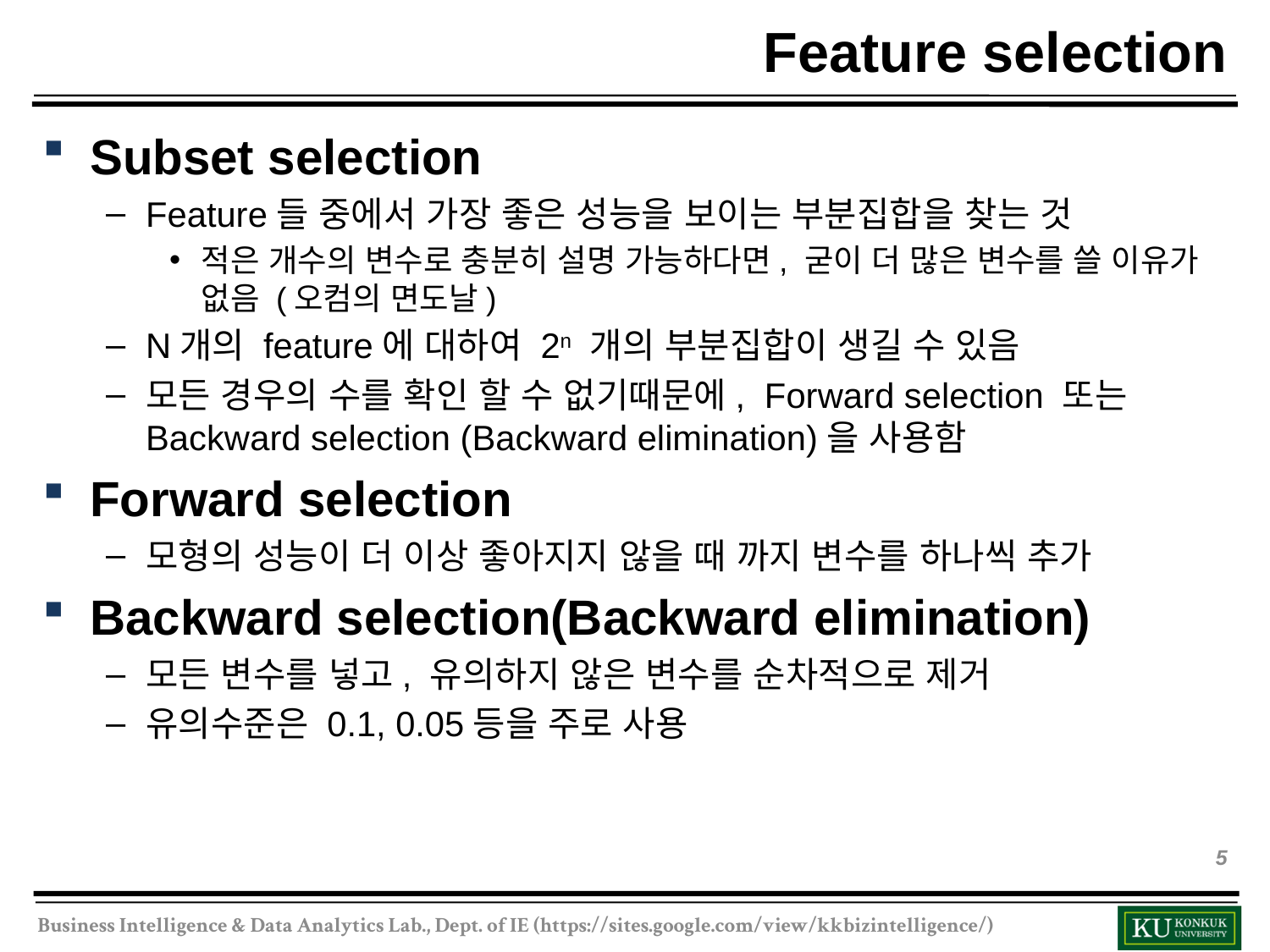

# Feature selection
Subset selection
Feature들 중에서 가장 좋은 성능을 보이는 부분집합을 찾는 것
적은 개수의 변수로 충분히 설명 가능하다면, 굳이 더 많은 변수를 쓸 이유가 없음 (오컴의 면도날)
N개의 feature에 대하여 2n 개의 부분집합이 생길 수 있음
모든 경우의 수를 확인 할 수 없기때문에,  Forward selection 또는 Backward selection (Backward elimination)을 사용함
Forward selection
모형의 성능이 더 이상 좋아지지 않을 때 까지 변수를 하나씩 추가
Backward selection(Backward elimination)
모든 변수를 넣고, 유의하지 않은 변수를 순차적으로 제거
유의수준은 0.1, 0.05등을 주로 사용
5
Business Intelligence & Data Analytics Lab., Dept. of IE (https://sites.google.com/view/kkbizintelligence/)